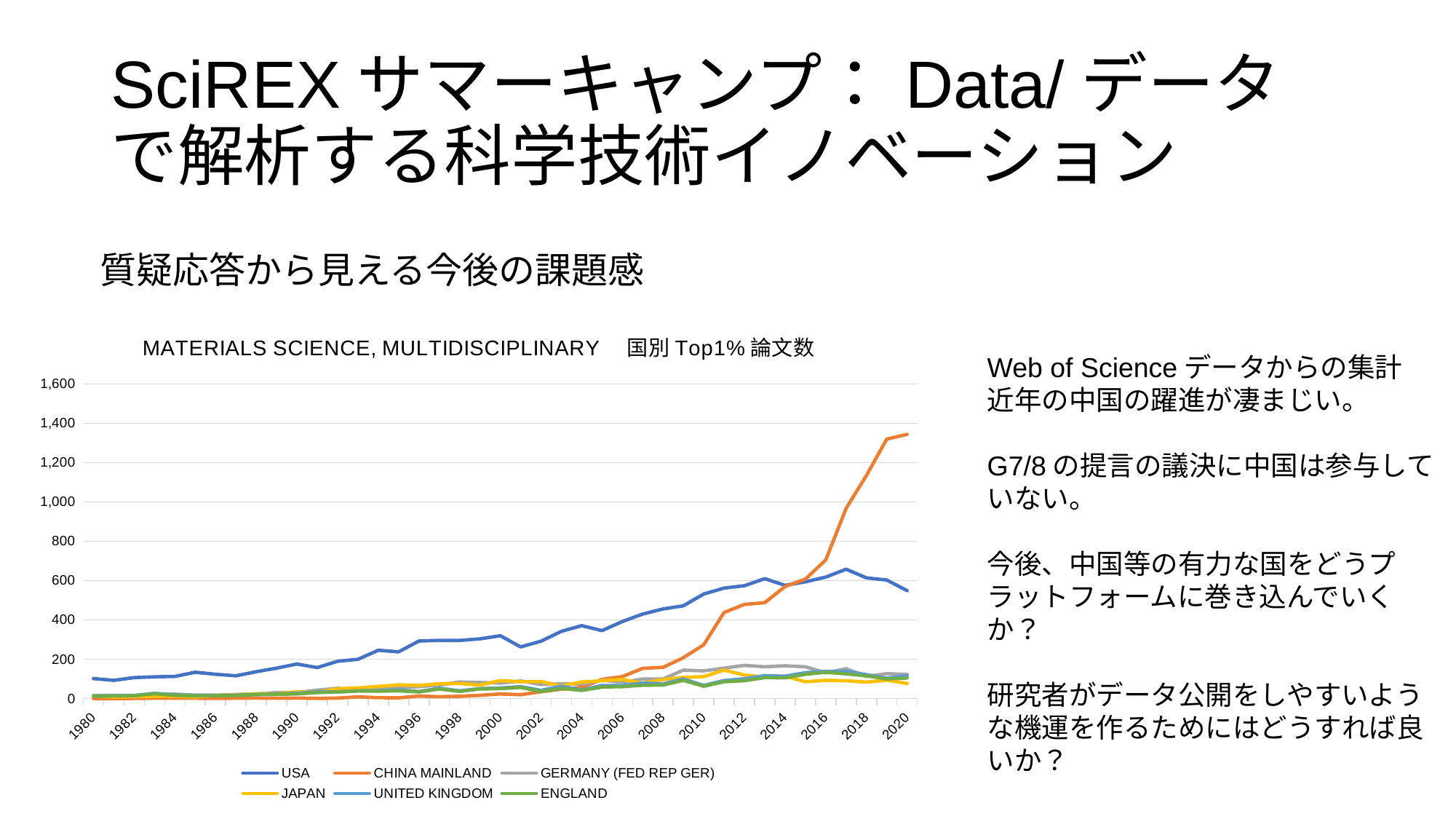

# SciREXサマーキャンプ：Data/データで解析する科学技術イノベーション
質疑応答から見える今後の課題感

### Chart: MATERIALS SCIENCE, MULTIDISCIPLINARY　国別Top1%論文数

| Category | USA | CHINA MAINLAND | GERMANY (FED REP GER) | JAPAN | UNITED KINGDOM | ENGLAND |
|---|---|---|---|---|---|---|
| 1980 | 102.0 | 0.0 | 16.0 | 14.0 | 13.0 | 13.0 |
| 1981 | 93.0 | 0.0 | 17.0 | 8.0 | 15.0 | 13.0 |
| 1982 | 107.0 | 1.0 | 9.0 | 10.0 | 16.0 | 15.0 |
| 1983 | 111.0 | 2.0 | 22.0 | 12.0 | 27.0 | 25.0 |
| 1984 | 113.0 | 2.0 | 23.0 | 13.0 | 19.0 | 17.0 |
| 1985 | 134.0 | 2.0 | 18.0 | 9.0 | 16.0 | 15.0 |
| 1986 | 124.0 | 1.0 | 18.0 | 16.0 | 15.0 | 15.0 |
| 1987 | 116.0 | 2.0 | 21.0 | 20.0 | 18.0 | 16.0 |
| 1988 | 137.0 | 3.0 | 23.0 | 25.0 | 21.0 | 21.0 |
| 1989 | 155.0 | 2.0 | 31.0 | 24.0 | 22.0 | 22.0 |
| 1990 | 176.0 | 3.0 | 31.0 | 35.0 | 28.0 | 24.0 |
| 1991 | 158.0 | 1.0 | 43.0 | 32.0 | 34.0 | 31.0 |
| 1992 | 190.0 | 3.0 | 53.0 | 50.0 | 34.0 | 34.0 |
| 1993 | 200.0 | 9.0 | 42.0 | 55.0 | 40.0 | 39.0 |
| 1994 | 246.0 | 5.0 | 54.0 | 62.0 | 40.0 | 38.0 |
| 1995 | 238.0 | 4.0 | 54.0 | 70.0 | 44.0 | 40.0 |
| 1996 | 293.0 | 13.0 | 61.0 | 67.0 | 36.0 | 34.0 |
| 1997 | 296.0 | 10.0 | 69.0 | 76.0 | 53.0 | 49.0 |
| 1998 | 296.0 | 12.0 | 85.0 | 77.0 | 40.0 | 37.0 |
| 1999 | 304.0 | 17.0 | 82.0 | 69.0 | 51.0 | 49.0 |
| 2000 | 320.0 | 24.0 | 79.0 | 92.0 | 54.0 | 51.0 |
| 2001 | 263.0 | 20.0 | 90.0 | 86.0 | 61.0 | 57.0 |
| 2002 | 292.0 | 35.0 | 72.0 | 87.0 | 42.0 | 37.0 |
| 2003 | 342.0 | 48.0 | 75.0 | 64.0 | 63.0 | 52.0 |
| 2004 | 371.0 | 57.0 | 74.0 | 85.0 | 44.0 | 42.0 |
| 2005 | 346.0 | 98.0 | 94.0 | 91.0 | 67.0 | 59.0 |
| 2006 | 392.0 | 112.0 | 82.0 | 98.0 | 66.0 | 61.0 |
| 2007 | 430.0 | 154.0 | 100.0 | 79.0 | 79.0 | 68.0 |
| 2008 | 456.0 | 159.0 | 100.0 | 97.0 | 75.0 | 69.0 |
| 2009 | 472.0 | 208.0 | 145.0 | 108.0 | 100.0 | 93.0 |
| 2010 | 532.0 | 274.0 | 141.0 | 112.0 | 67.0 | 63.0 |
| 2011 | 562.0 | 438.0 | 155.0 | 145.0 | 92.0 | 86.0 |
| 2012 | 574.0 | 479.0 | 169.0 | 120.0 | 101.0 | 91.0 |
| 2013 | 610.0 | 488.0 | 162.0 | 110.0 | 117.0 | 107.0 |
| 2014 | 576.0 | 570.0 | 167.0 | 114.0 | 114.0 | 106.0 |
| 2015 | 594.0 | 608.0 | 162.0 | 86.0 | 132.0 | 124.0 |
| 2016 | 618.0 | 705.0 | 131.0 | 93.0 | 139.0 | 134.0 |
| 2017 | 658.0 | 968.0 | 152.0 | 91.0 | 139.0 | 126.0 |
| 2018 | 614.0 | 1135.0 | 113.0 | 84.0 | 122.0 | 116.0 |
| 2019 | 603.0 | 1320.0 | 127.0 | 94.0 | 104.0 | 100.0 |
| 2020 | 549.0 | 1344.0 | 123.0 | 77.0 | 117.0 | 105.0 |
Web of Scienceデータからの集計
近年の中国の躍進が凄まじい。

G7/8の提言の議決に中国は参与していない。

今後、中国等の有力な国をどうプラットフォームに巻き込んでいくか？

研究者がデータ公開をしやすいような機運を作るためにはどうすれば良いか？